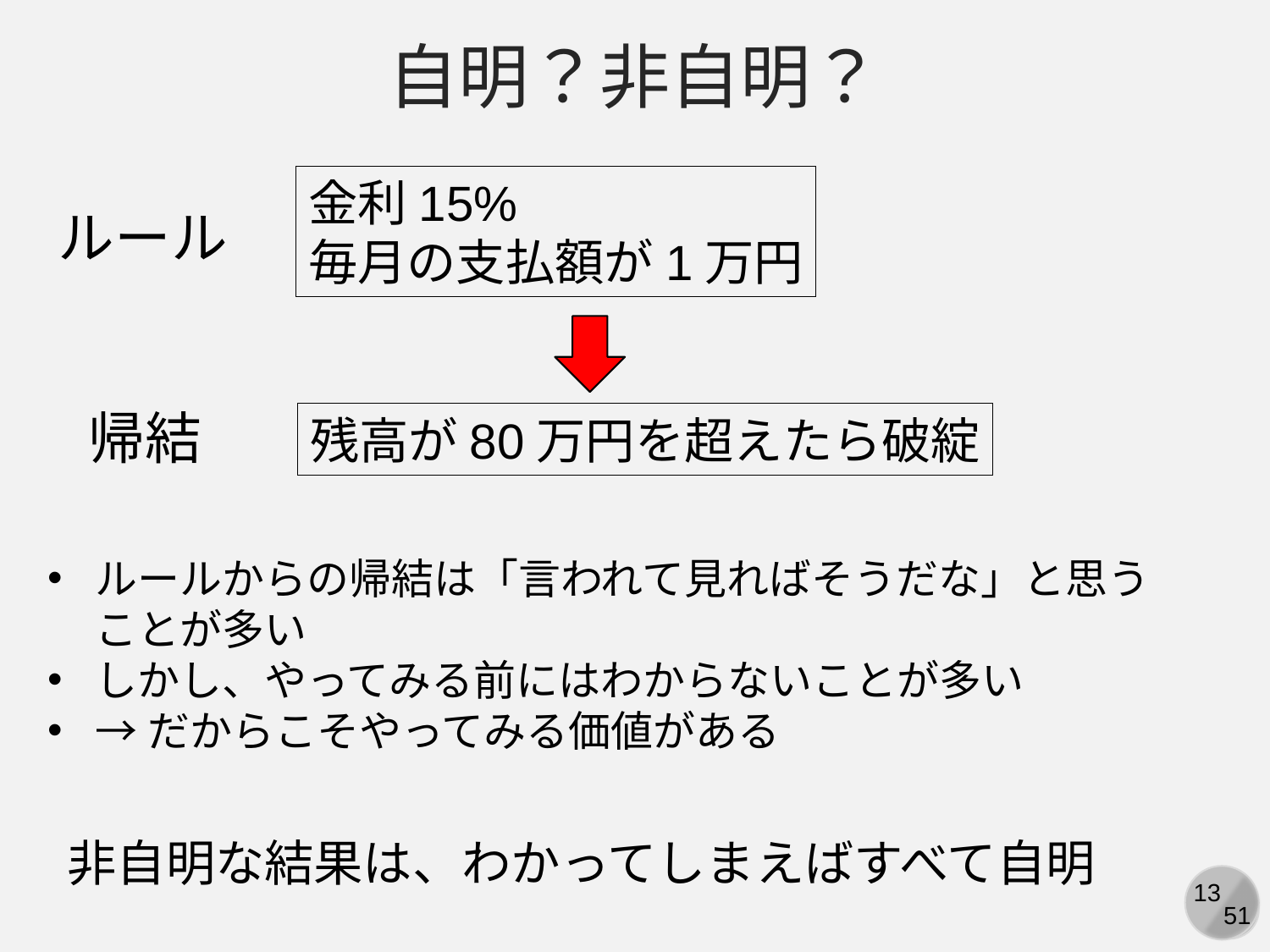

自明？非自明？
金利15%
毎月の支払額が1万円
ルール

帰結
残高が80万円を超えたら破綻
ルールからの帰結は「言われて見ればそうだな」と思うことが多い
しかし、やってみる前にはわからないことが多い
→だからこそやってみる価値がある
非自明な結果は、わかってしまえばすべて自明